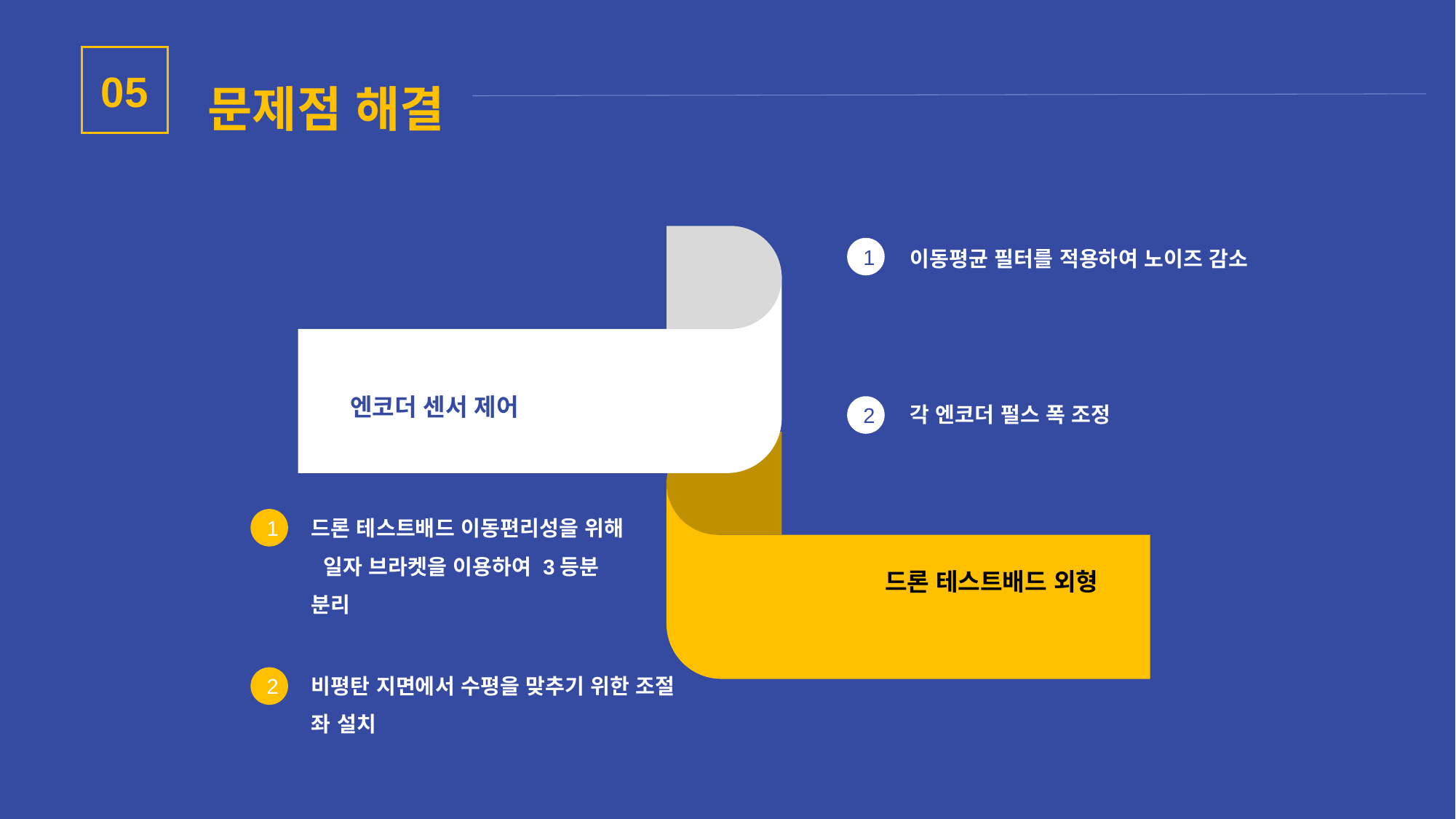

문제점 해결
05

이동평균 필터를 적용하여 노이즈 감소

1

엔코더 센서 제어

각 엔코더 펄스 폭 조정

2
드론 테스트배드 이동편리성을 위해  일자 브라켓을 이용하여 3등분 분리
1
드론 테스트배드 외형

비평탄 지면에서 수평을 맞추기 위한 조절 좌 설치
2